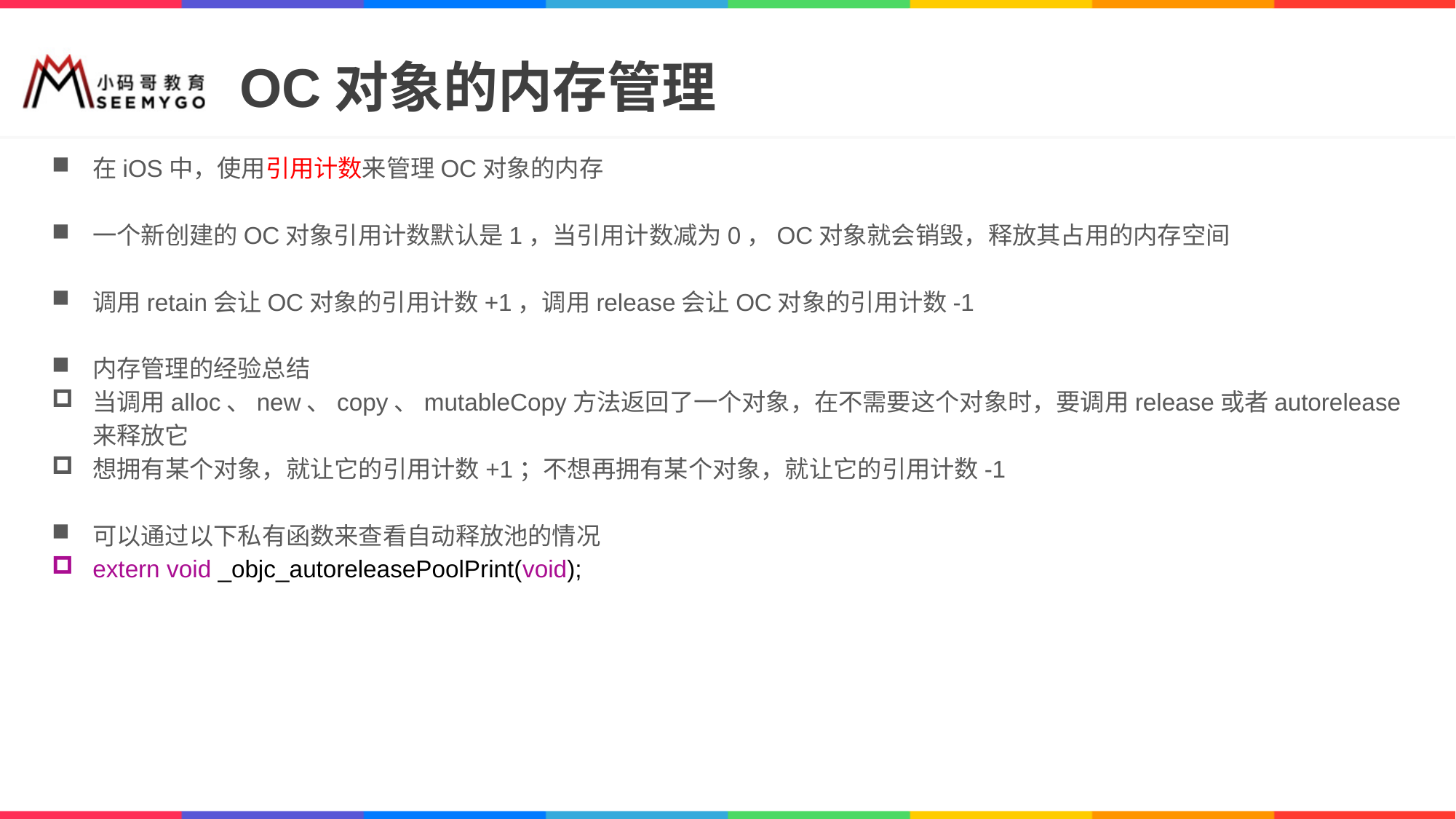

# OC对象的内存管理
在iOS中，使用引用计数来管理OC对象的内存

一个新创建的OC对象引用计数默认是1，当引用计数减为0，OC对象就会销毁，释放其占用的内存空间

调用retain会让OC对象的引用计数+1，调用release会让OC对象的引用计数-1

内存管理的经验总结
当调用alloc、new、copy、mutableCopy方法返回了一个对象，在不需要这个对象时，要调用release或者autorelease来释放它
想拥有某个对象，就让它的引用计数+1；不想再拥有某个对象，就让它的引用计数-1

可以通过以下私有函数来查看自动释放池的情况
extern void _objc_autoreleasePoolPrint(void);